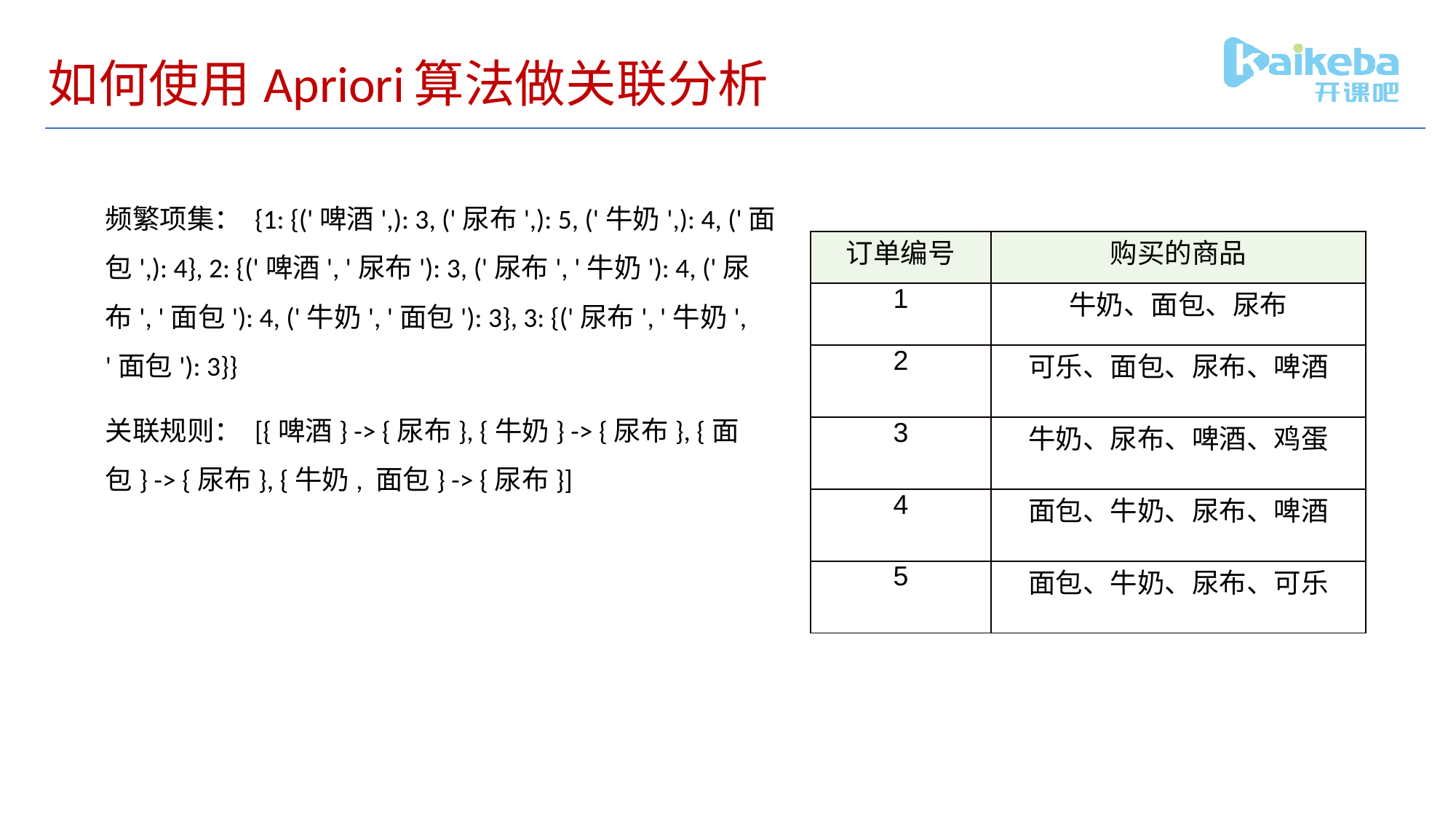

# 如何使用Apriori算法做关联分析
频繁项集： {1: {('啤酒',): 3, ('尿布',): 5, ('牛奶',): 4, ('面包',): 4}, 2: {('啤酒', '尿布'): 3, ('尿布', '牛奶'): 4, ('尿布', '面包'): 4, ('牛奶', '面包'): 3}, 3: {('尿布', '牛奶', '面包'): 3}}
关联规则： [{啤酒} -> {尿布}, {牛奶} -> {尿布}, {面包} -> {尿布}, {牛奶, 面包} -> {尿布}]
| 订单编号 | 购买的商品 |
| --- | --- |
| 1 | 牛奶、面包、尿布 |
| 2 | 可乐、面包、尿布、啤酒 |
| 3 | 牛奶、尿布、啤酒、鸡蛋 |
| 4 | 面包、牛奶、尿布、啤酒 |
| 5 | 面包、牛奶、尿布、可乐 |